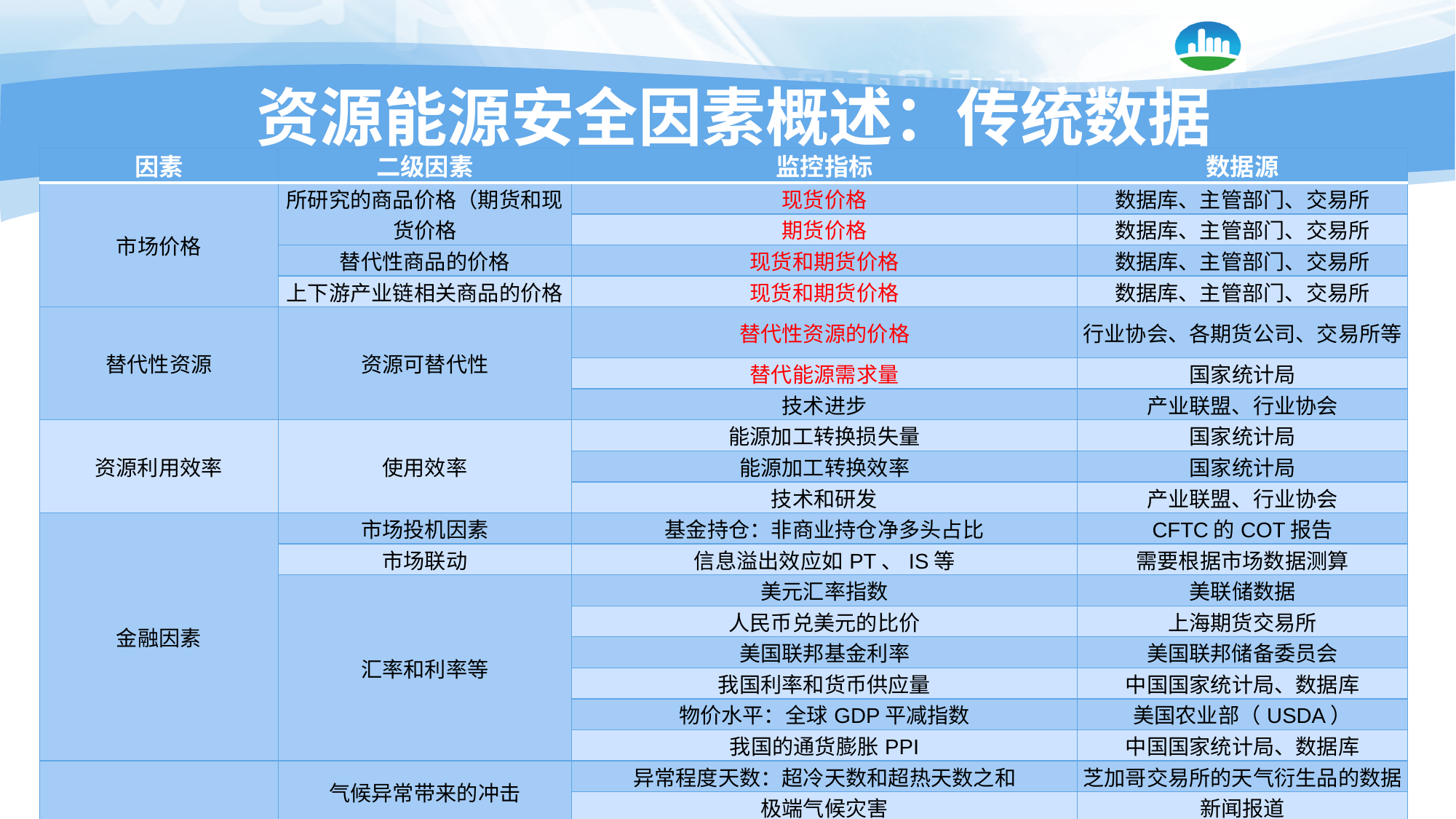

# 资源能源安全因素概述：传统数据
| 因素 | 二级因素 | 监控指标 | 数据源 |
| --- | --- | --- | --- |
| 市场价格 | 所研究的商品价格（期货和现货价格 | 现货价格 | 数据库、主管部门、交易所 |
|  |  | 期货价格 | 数据库、主管部门、交易所 |
|  | 替代性商品的价格 | 现货和期货价格 | 数据库、主管部门、交易所 |
|  | 上下游产业链相关商品的价格 | 现货和期货价格 | 数据库、主管部门、交易所 |
| 替代性资源 | 资源可替代性 | 替代性资源的价格 | 行业协会、各期货公司、交易所等 |
|  |  | 替代能源需求量 | 国家统计局 |
|  |  | 技术进步 | 产业联盟、行业协会 |
| 资源利用效率 | 使用效率 | 能源加工转换损失量 | 国家统计局 |
|  |  | 能源加工转换效率 | 国家统计局 |
|  |  | 技术和研发 | 产业联盟、行业协会 |
| 金融因素 | 市场投机因素 | 基金持仓：非商业持仓净多头占比 | CFTC的COT报告 |
|  | 市场联动 | 信息溢出效应如PT、IS等 | 需要根据市场数据测算 |
|  | 汇率和利率等 | 美元汇率指数 | 美联储数据 |
|  |  | 人民币兑美元的比价 | 上海期货交易所 |
|  |  | 美国联邦基金利率 | 美国联邦储备委员会 |
|  |  | 我国利率和货币供应量 | 中国国家统计局、数据库 |
|  |  | 物价水平：全球GDP平减指数 | 美国农业部（USDA） |
|  |  | 我国的通货膨胀PPI | 中国国家统计局、数据库 |
| 突发事件 | 气候异常带来的冲击 | 异常程度天数：超冷天数和超热天数之和 | 芝加哥交易所的天气衍生品的数据 |
|  |  | 极端气候灾害 | 新闻报道 |
|  | 地缘政治和突发事件带来的冲击 | 重要选举的结果、罢工、战争等突发事件 | 各种新闻报告 |
|  | 技术发展带来的冲击 | 资源利用效率、替代性资源相关技术进步 | 各种新闻报告 |